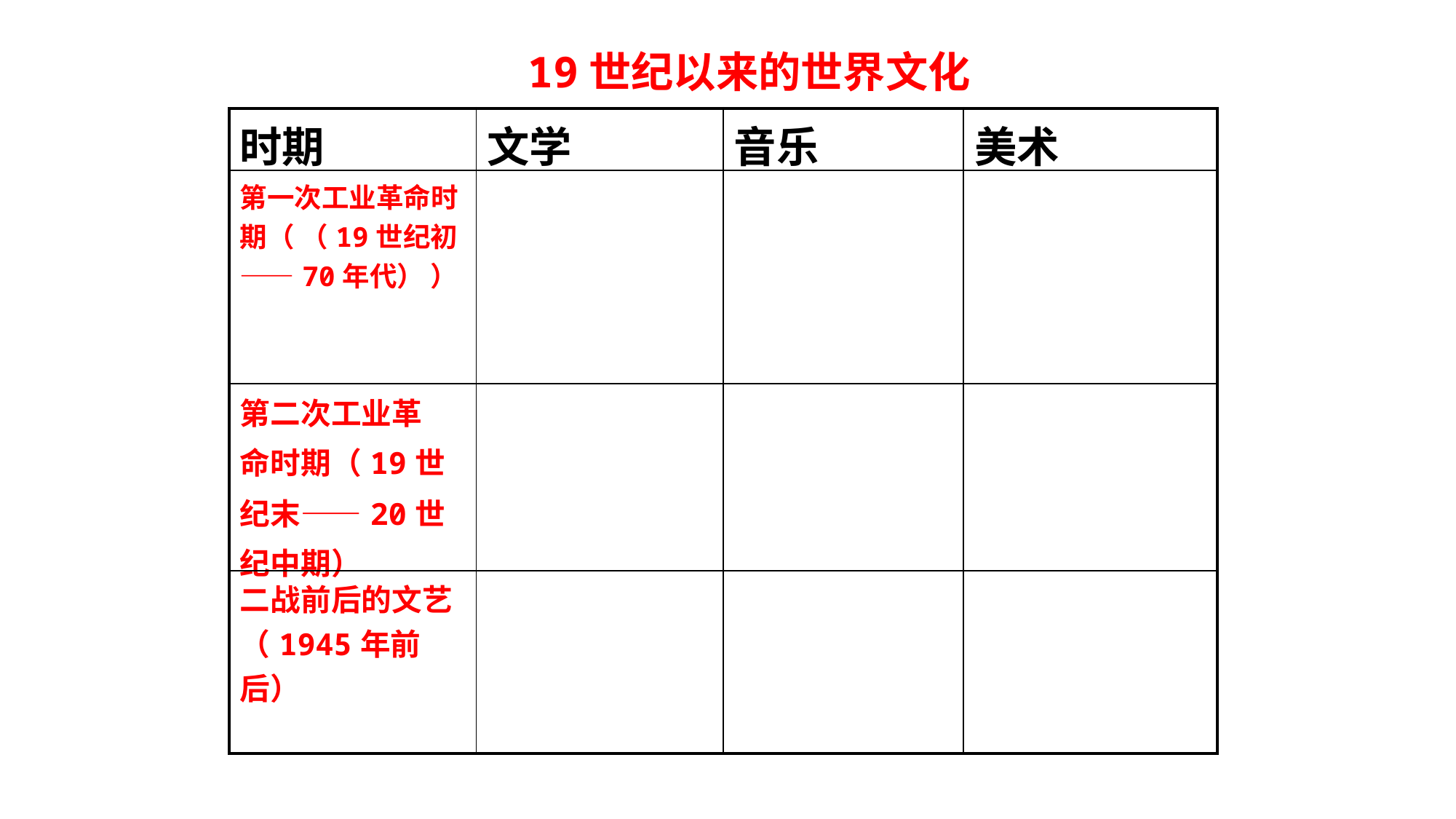

19世纪以来的世界文化
| 时期 | 文学 | 音乐 | 美术 |
| --- | --- | --- | --- |
| 第一次工业革命时期（ （19世纪初——70年代） ） |  |  |  |
| 第二次工业革 命时期（19世 纪末——20世 纪中期） |  |  |  |
| 二战前后的文艺（1945年前后） |  |  |  |